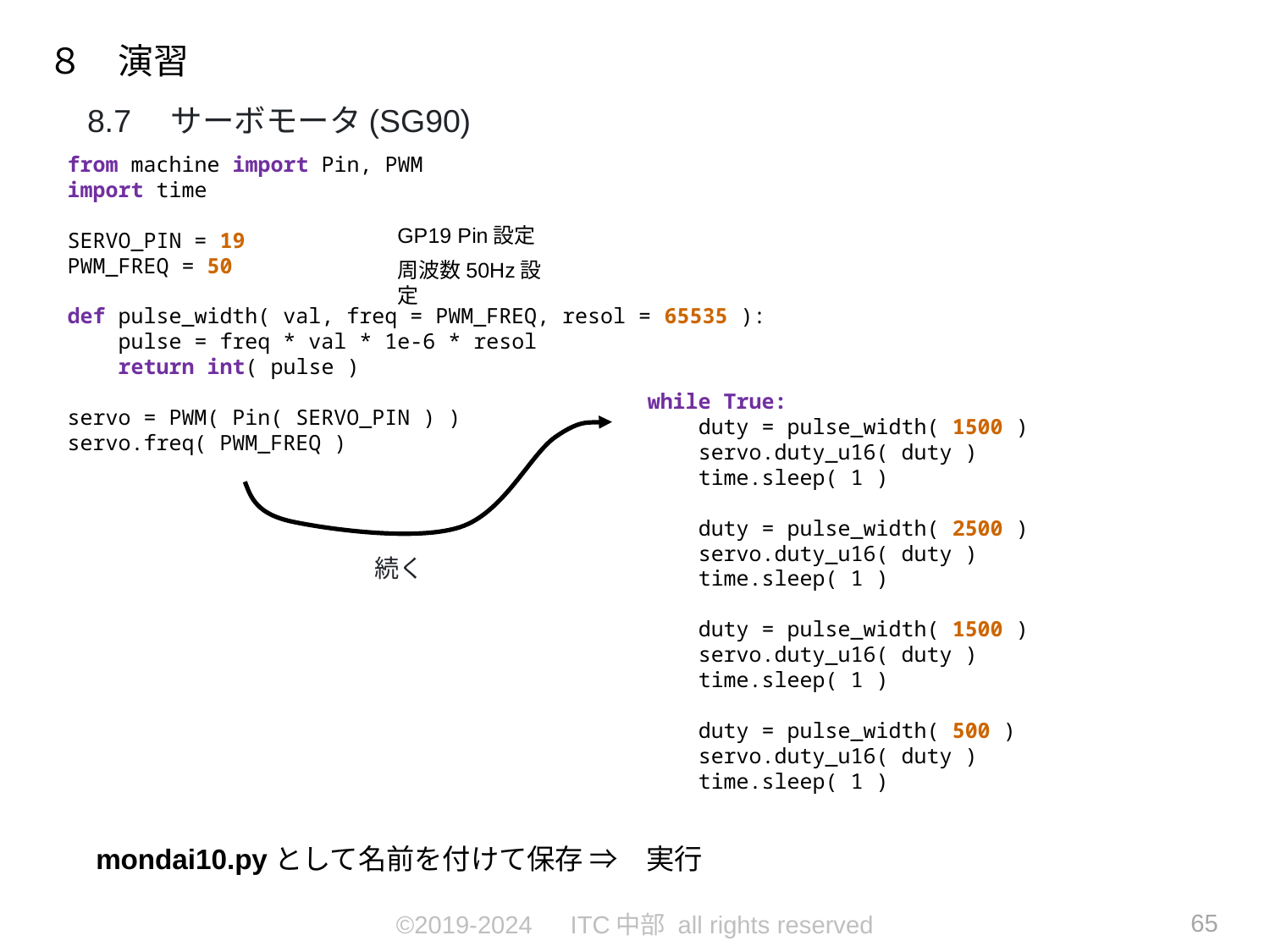

８　演習
8.7　サーボモータ(SG90)
from machine import Pin, PWM
import time

SERVO_PIN = 19
PWM_FREQ = 50

def pulse_width( val, freq = PWM_FREQ, resol = 65535 ):
    pulse = freq * val * 1e-6 * resol
    return int( pulse )

servo = PWM( Pin( SERVO_PIN ) )
servo.freq( PWM_FREQ )

GP19 Pin設定
周波数50Hz設定
while True:
    duty = pulse_width( 1500 )
    servo.duty_u16( duty )
    time.sleep( 1 )

    duty = pulse_width( 2500 )
    servo.duty_u16( duty )
    time.sleep( 1 )

    duty = pulse_width( 1500 )
    servo.duty_u16( duty )
    time.sleep( 1 )

    duty = pulse_width( 500 )
    servo.duty_u16( duty )
    time.sleep( 1 )

続く
mondai10.pyとして名前を付けて保存 ⇒　実行